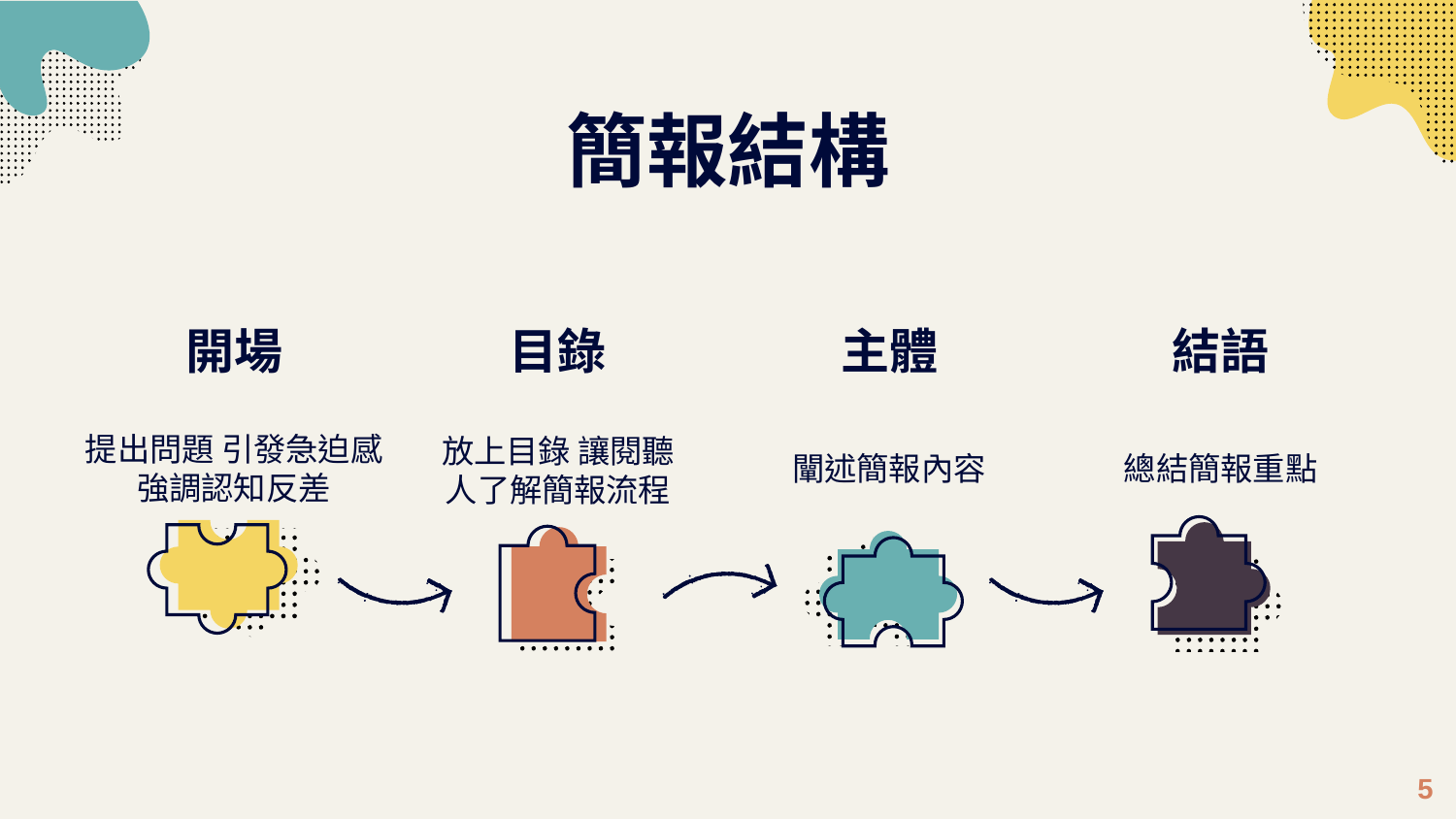

# 簡報結構
開場
目錄
主體
結語
提出問題 引發急迫感 強調認知反差
闡述簡報內容
總結簡報重點
放上目錄 讓閱聽人了解簡報流程

5